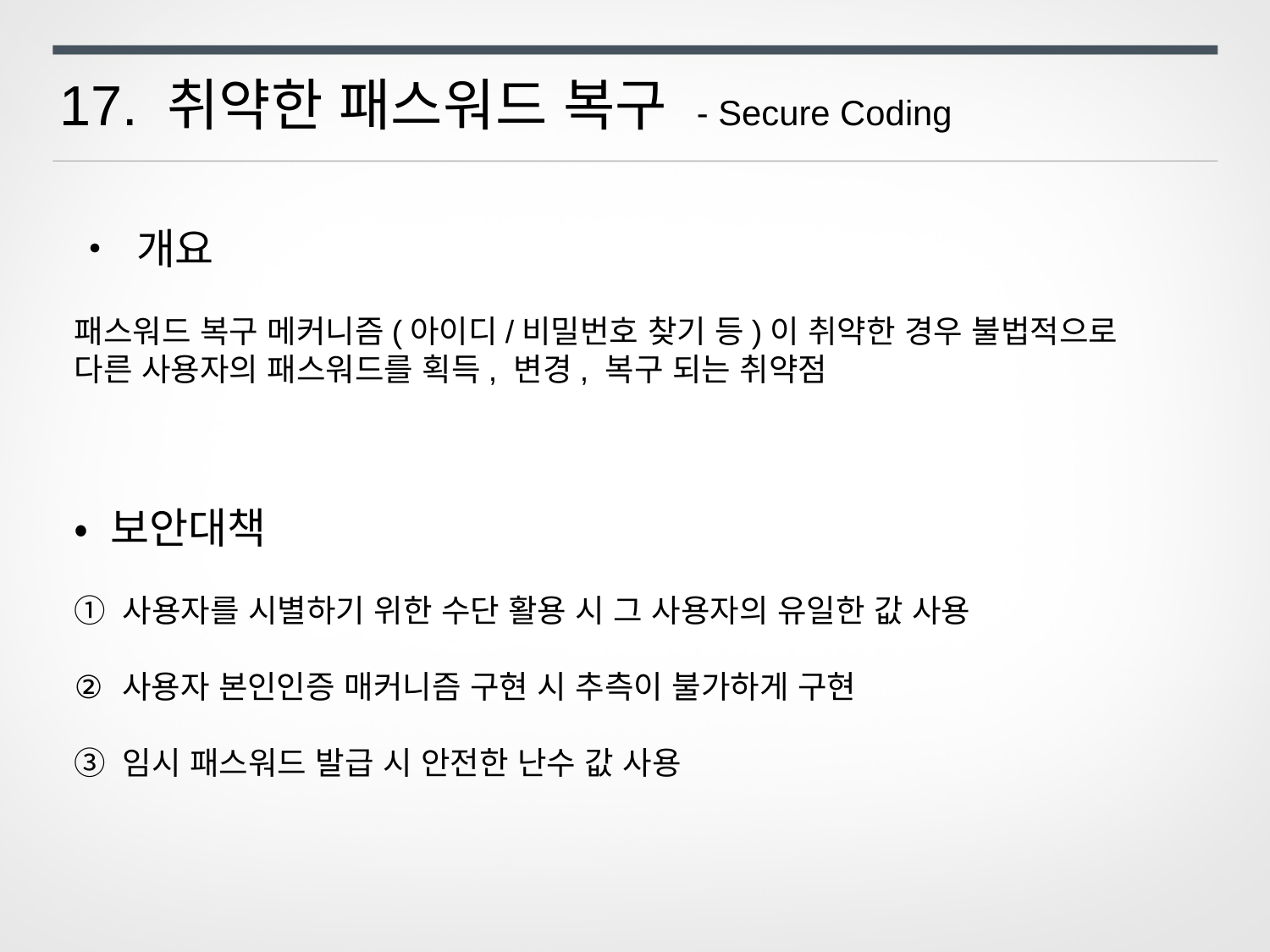

17. 취약한 패스워드 복구 - Secure Coding
• 개요

패스워드 복구 메커니즘(아이디/비밀번호 찾기 등)이 취약한 경우 불법적으로
다른 사용자의 패스워드를 획득, 변경, 복구 되는 취약점

• 보안대책

① 사용자를 시별하기 위한 수단 활용 시 그 사용자의 유일한 값 사용

사용자 본인인증 매커니즘 구현 시 추측이 불가하게 구현

③ 임시 패스워드 발급 시 안전한 난수 값 사용